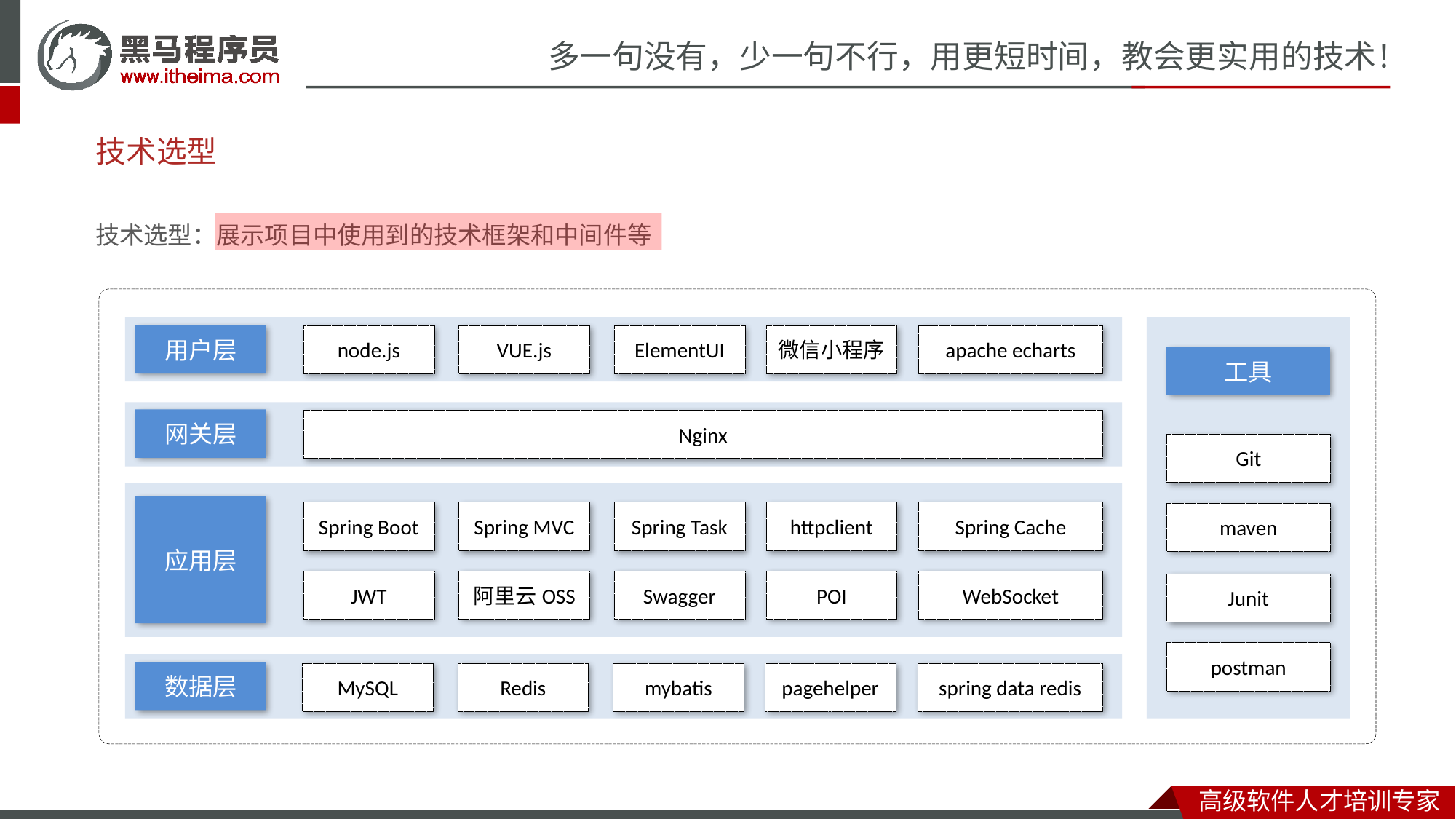

# 技术选型
技术选型：展示项目中使用到的技术框架和中间件等

用户层
node.js
微信小程序
apache echarts
VUE.js
ElementUI
工具

网关层
Nginx
Git

应用层
Spring Boot
httpclient
Spring Cache
Spring MVC
Spring Task
maven
JWT
POI
WebSocket
阿里云OSS
Swagger
Junit
postman

数据层
MySQL
pagehelper
spring data redis
Redis
mybatis